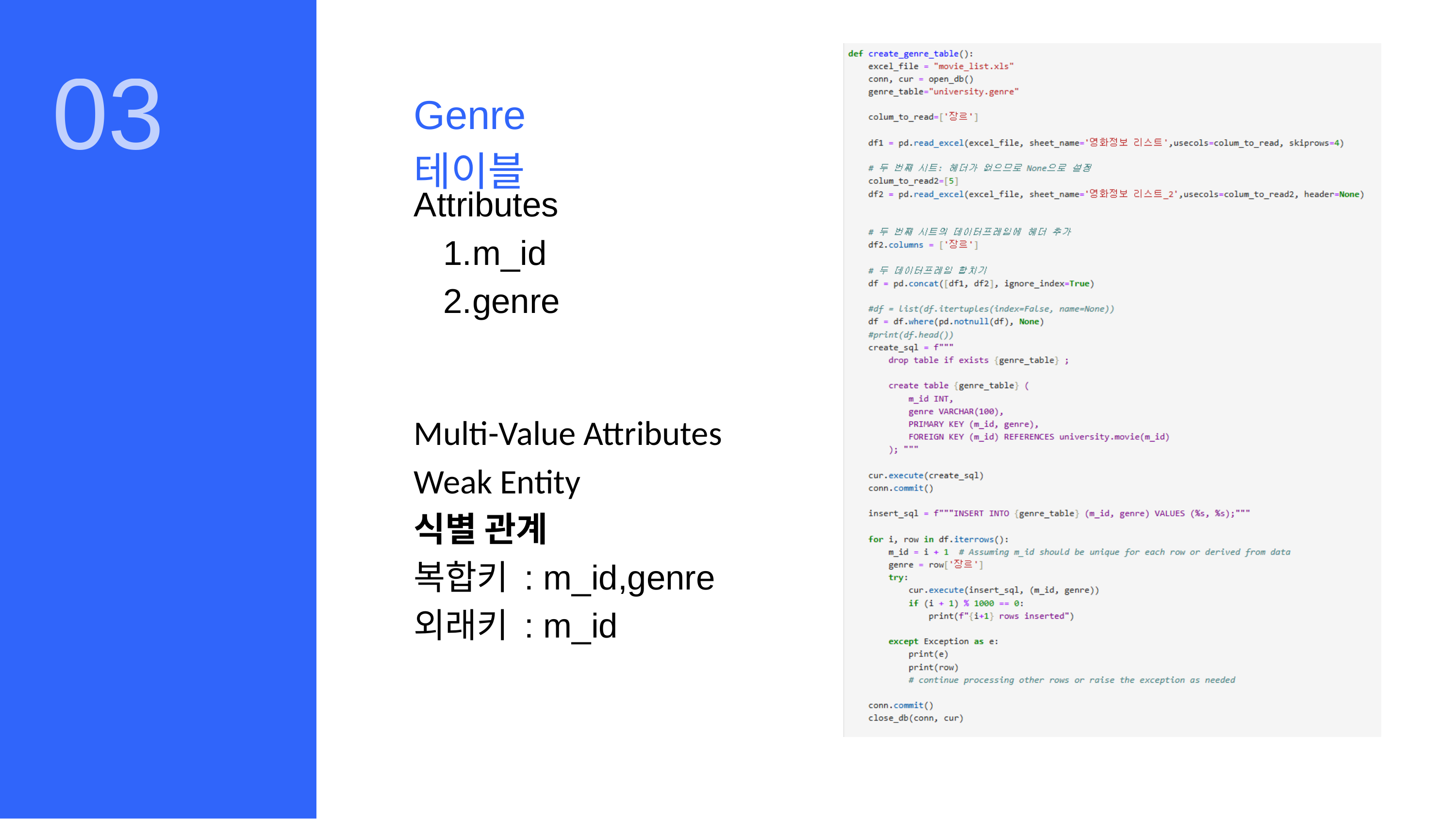

03

Genre 테이블
Attributes
m_id
genre
Multi-Value Attributes
Weak Entity
식별 관계
복합키 : m_id,genre
외래키 : m_id